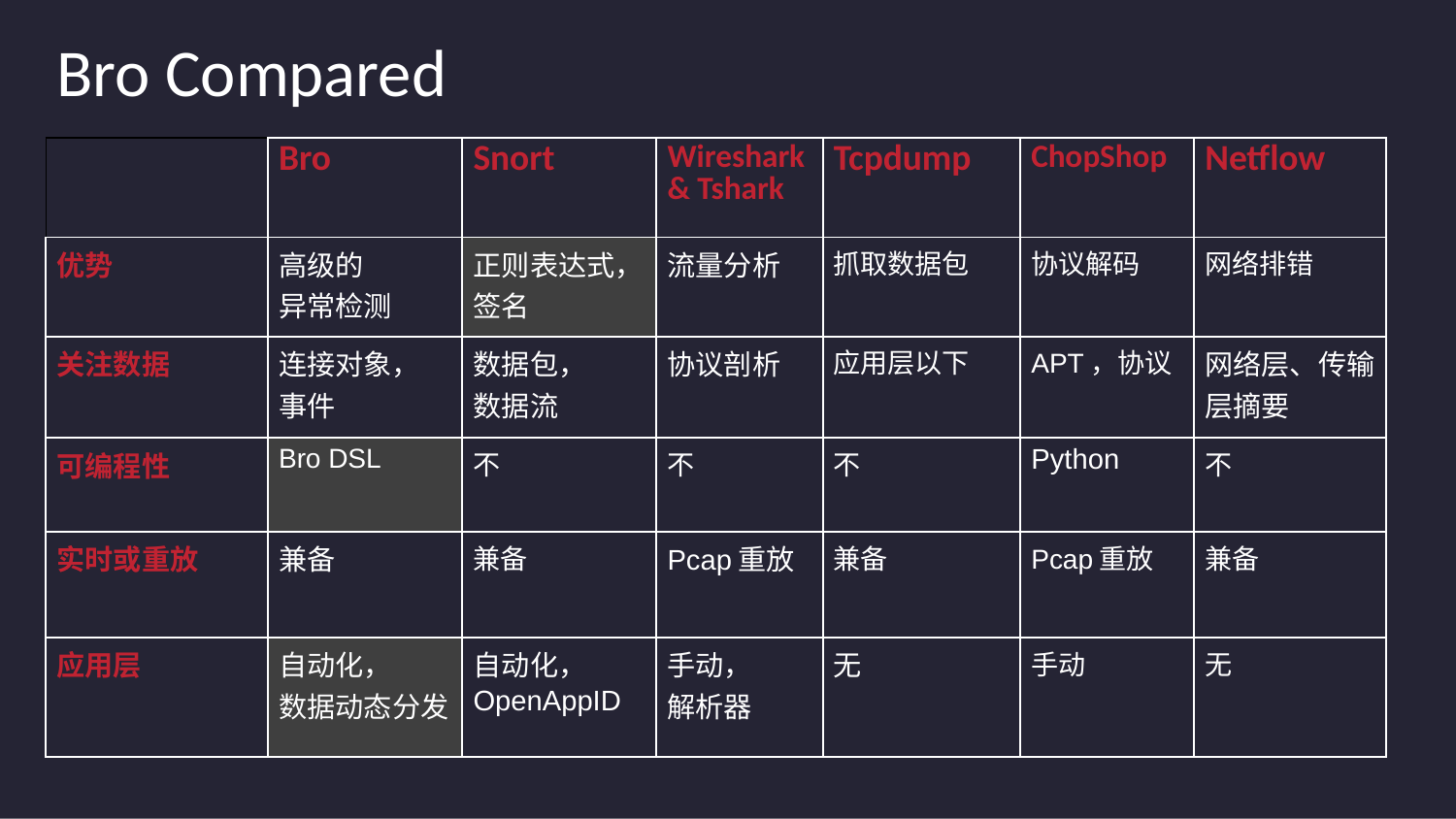

# Bro Compared
|  | Bro | Snort | Wireshark& Tshark | Tcpdump | ChopShop | Netflow |
| --- | --- | --- | --- | --- | --- | --- |
| 优势 | 高级的 异常检测 | 正则表达式，签名 | 流量分析 | 抓取数据包 | 协议解码 | 网络排错 |
| 关注数据 | 连接对象， 事件 | 数据包， 数据流 | 协议剖析 | 应用层以下 | APT，协议 | 网络层、传输层摘要 |
| 可编程性 | Bro DSL | 不 | 不 | 不 | Python | 不 |
| 实时或重放 | 兼备 | 兼备 | Pcap重放 | 兼备 | Pcap重放 | 兼备 |
| 应用层 | 自动化， 数据动态分发 | 自动化， OpenAppID | 手动， 解析器 | 无 | 手动 | 无 |